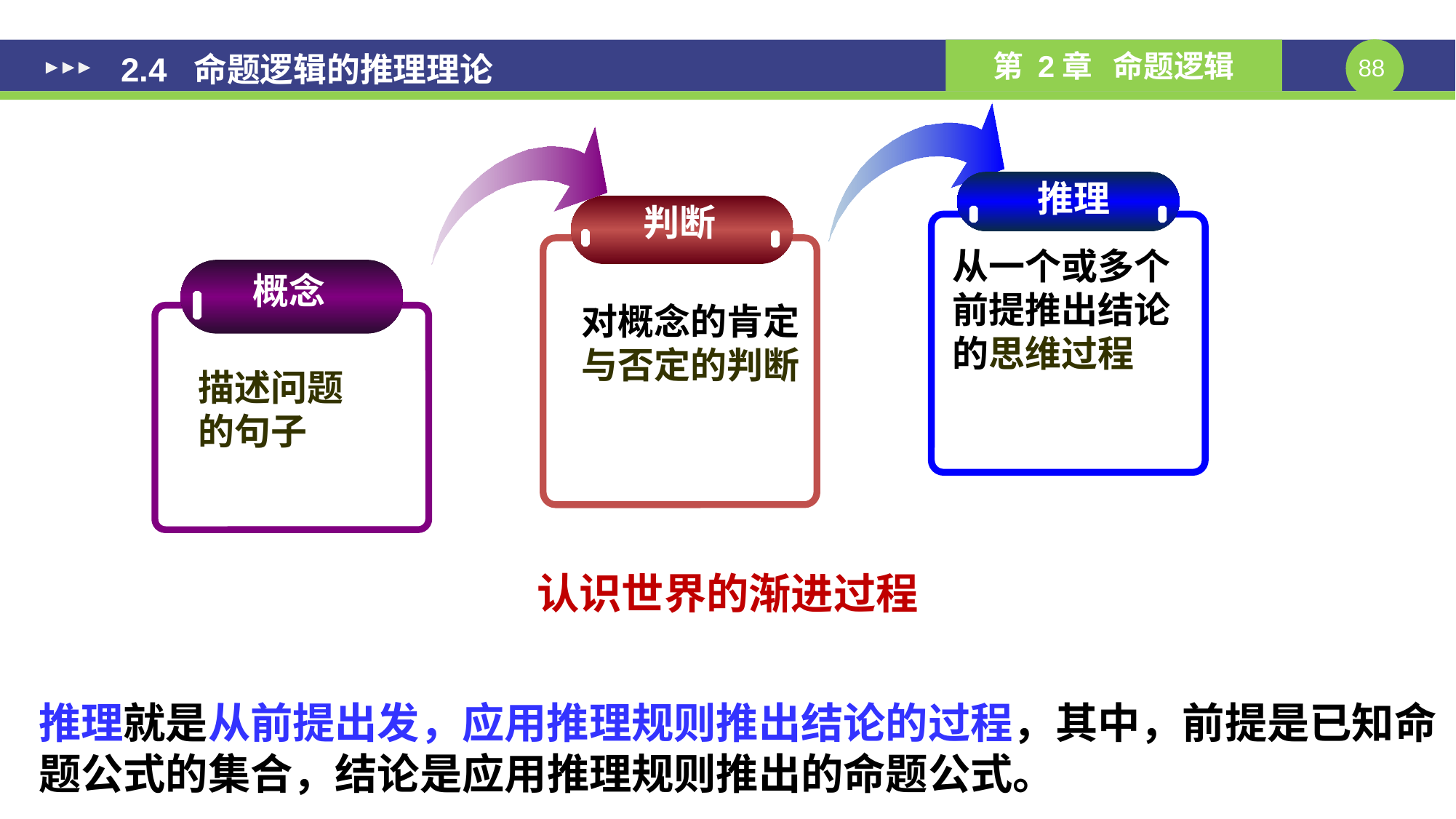

2.4  命题逻辑的推理理论

推理

从一个或多个前提推出结论的思维过程

判断

对概念的肯定与否定的判断

概念

描述问题的句子
认识世界的渐进过程
推理就是从前提出发，应用推理规则推出结论的过程，其中，前提是已知命题公式的集合，结论是应用推理规则推出的命题公式。